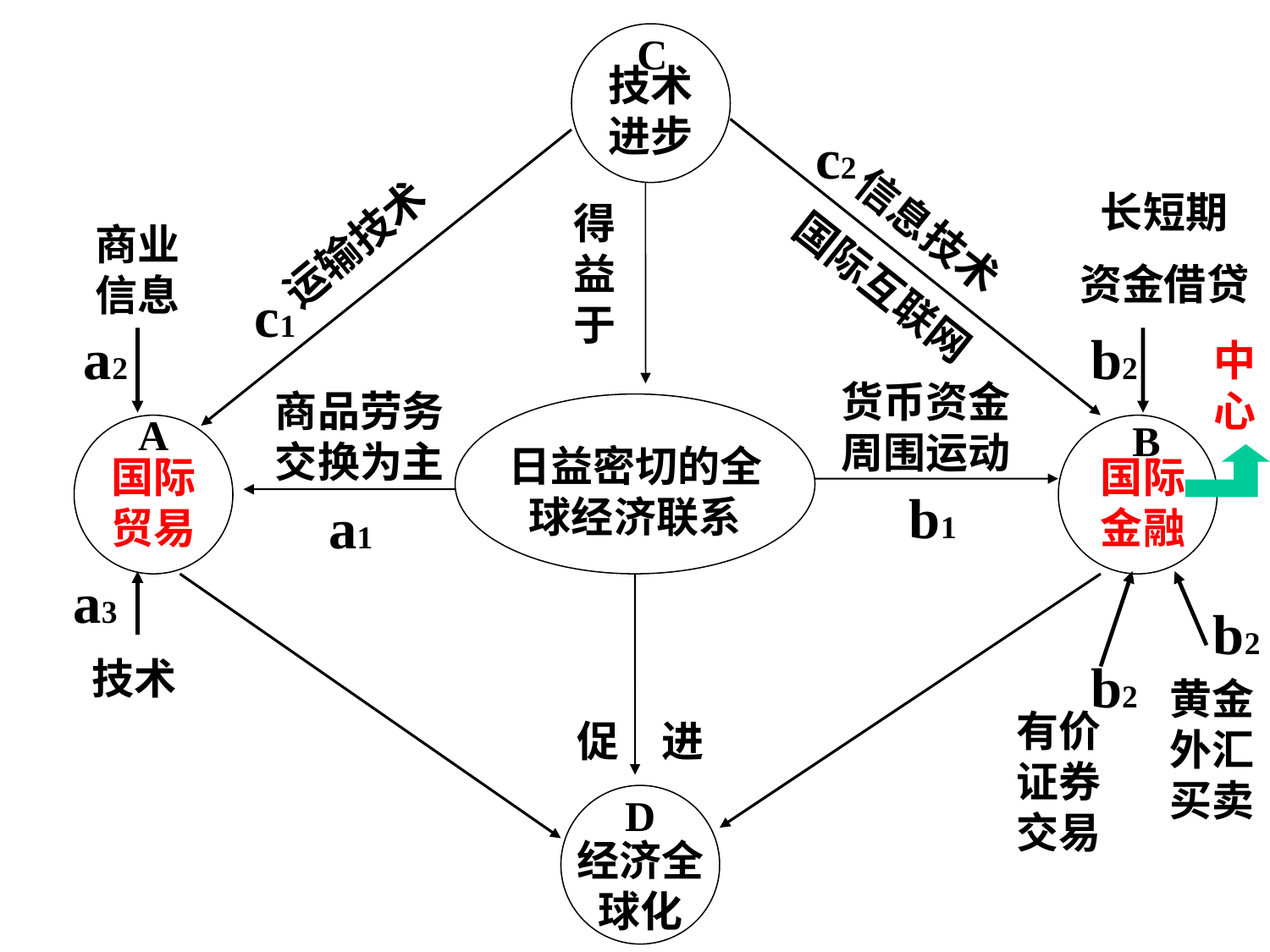

C

技术进步
c2
长短期
资金借贷
得益于
信息技术
国际互联网
商业信息
运输技术
c1
a2
b2

中心
货币资金周围运动
商品劳务交换为主
A
B
日益密切的全球经济联系
国际贸易
国际金融

b1
a1
a3

b2
b2
技术
黄金外汇买卖
有价证券交易
促　进
D
经济全球化